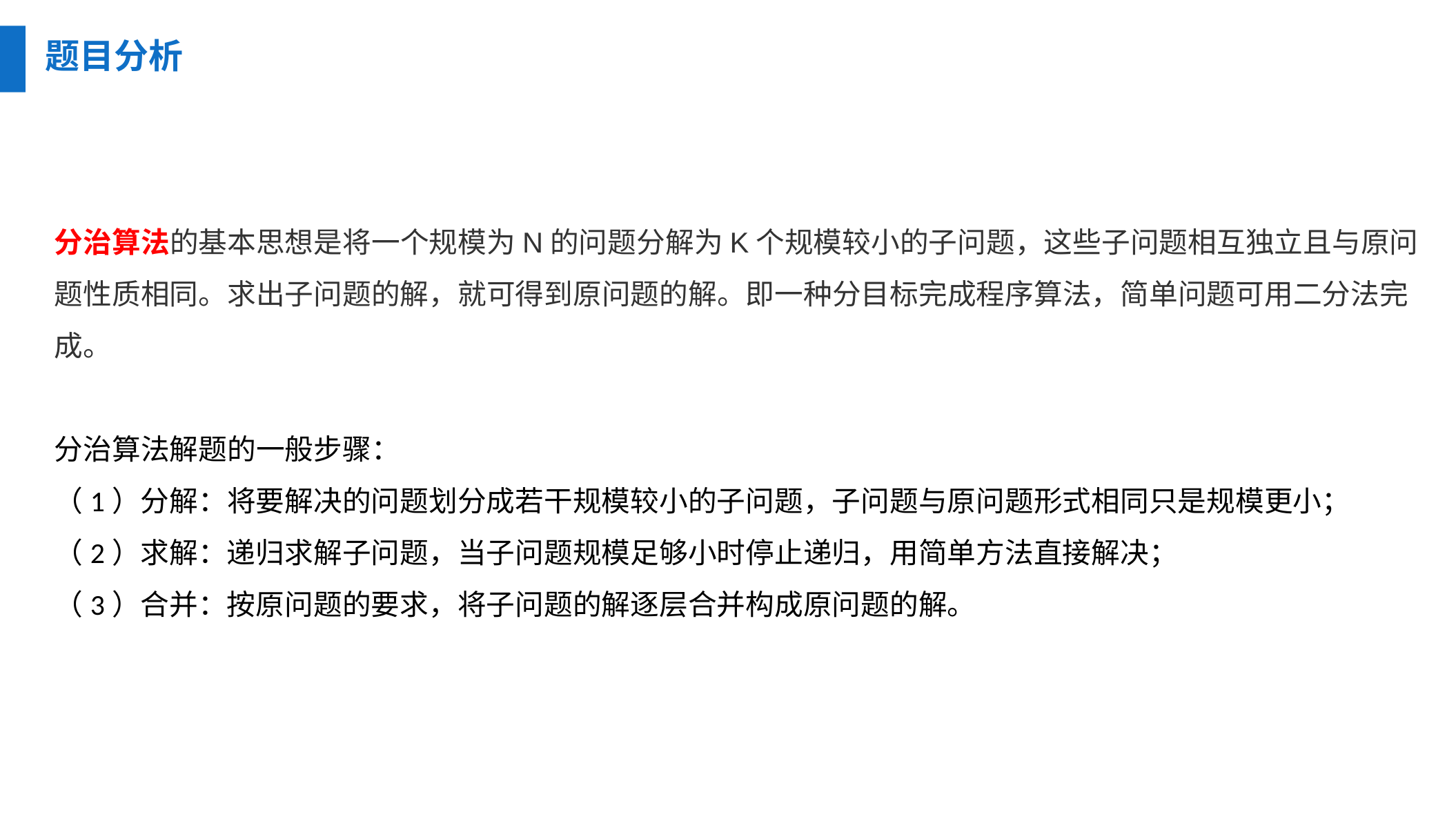

题目分析
分治算法的基本思想是将一个规模为N的问题分解为K个规模较小的子问题，这些子问题相互独立且与原问题性质相同。求出子问题的解，就可得到原问题的解。即一种分目标完成程序算法，简单问题可用二分法完成。

分治算法解题的一般步骤：
（1）分解：将要解决的问题划分成若干规模较小的子问题，子问题与原问题形式相同只是规模更小；
（2）求解：递归求解子问题，当子问题规模足够小时停止递归，用简单方法直接解决；
（3）合并：按原问题的要求，将子问题的解逐层合并构成原问题的解。